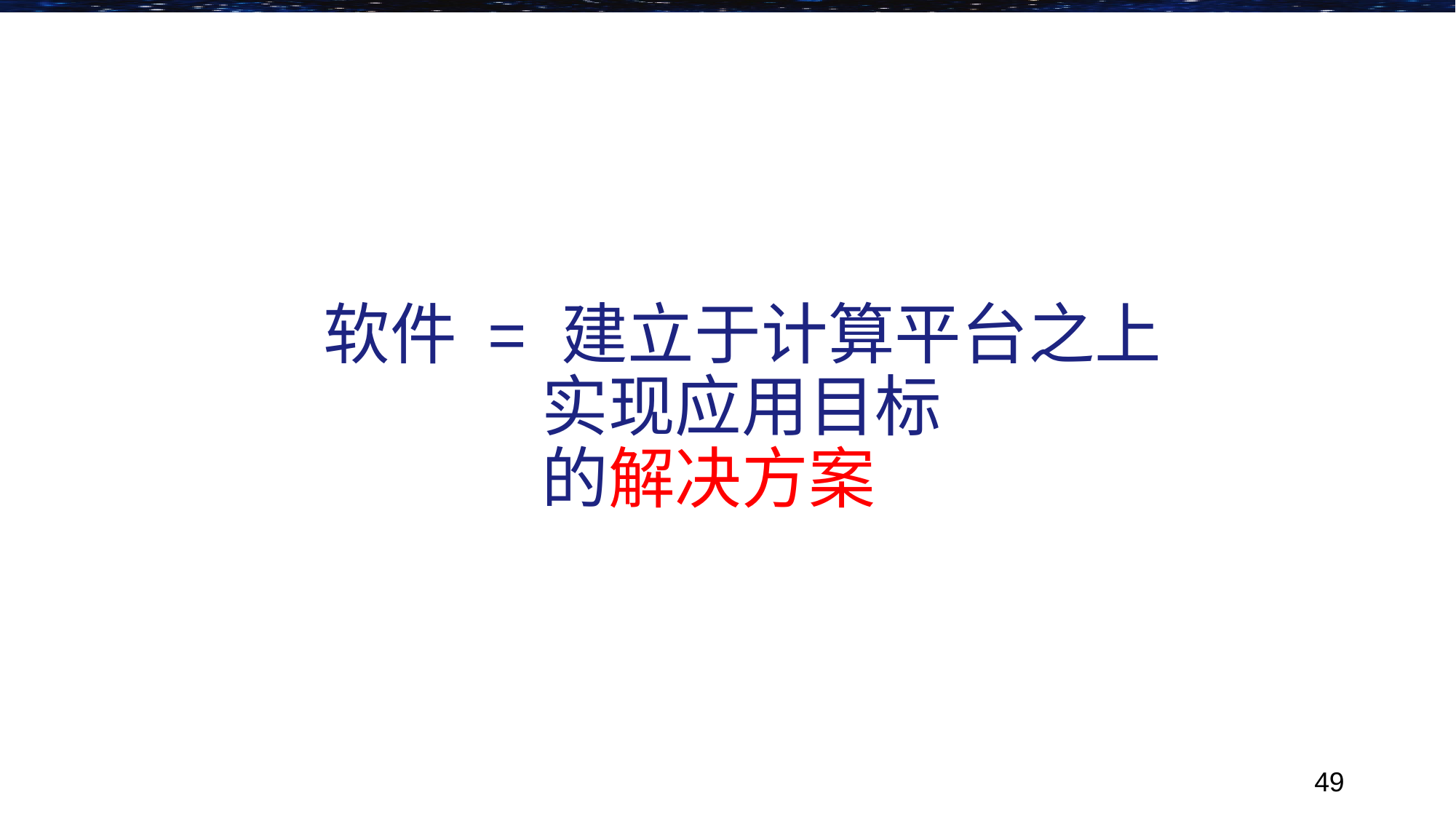

# 软件 = 建立于计算平台之上 实现应用目标 的解决方案
49